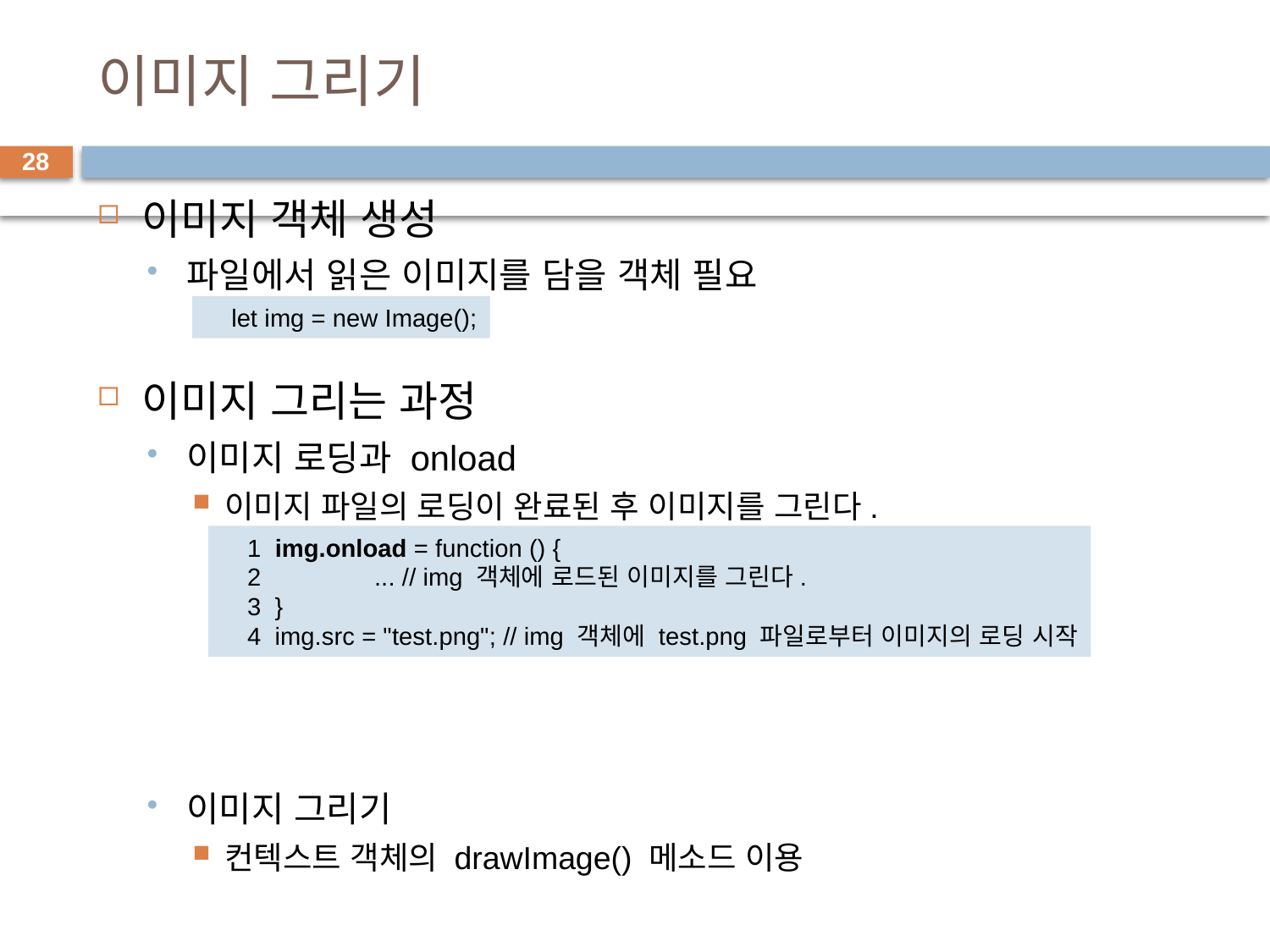

# 이미지 그리기
28
이미지 객체 생성
파일에서 읽은 이미지를 담을 객체 필요

이미지 그리는 과정
이미지 로딩과 onload
이미지 파일의 로딩이 완료된 후 이미지를 그린다.

이미지 그리기
컨텍스트 객체의 drawImage() 메소드 이용

let img = new Image();
1  img.onload = function () {
2  	... // img 객체에 로드된 이미지를 그린다.
3  }
4  img.src = "test.png"; // img 객체에 test.png 파일로부터 이미지의 로딩 시작